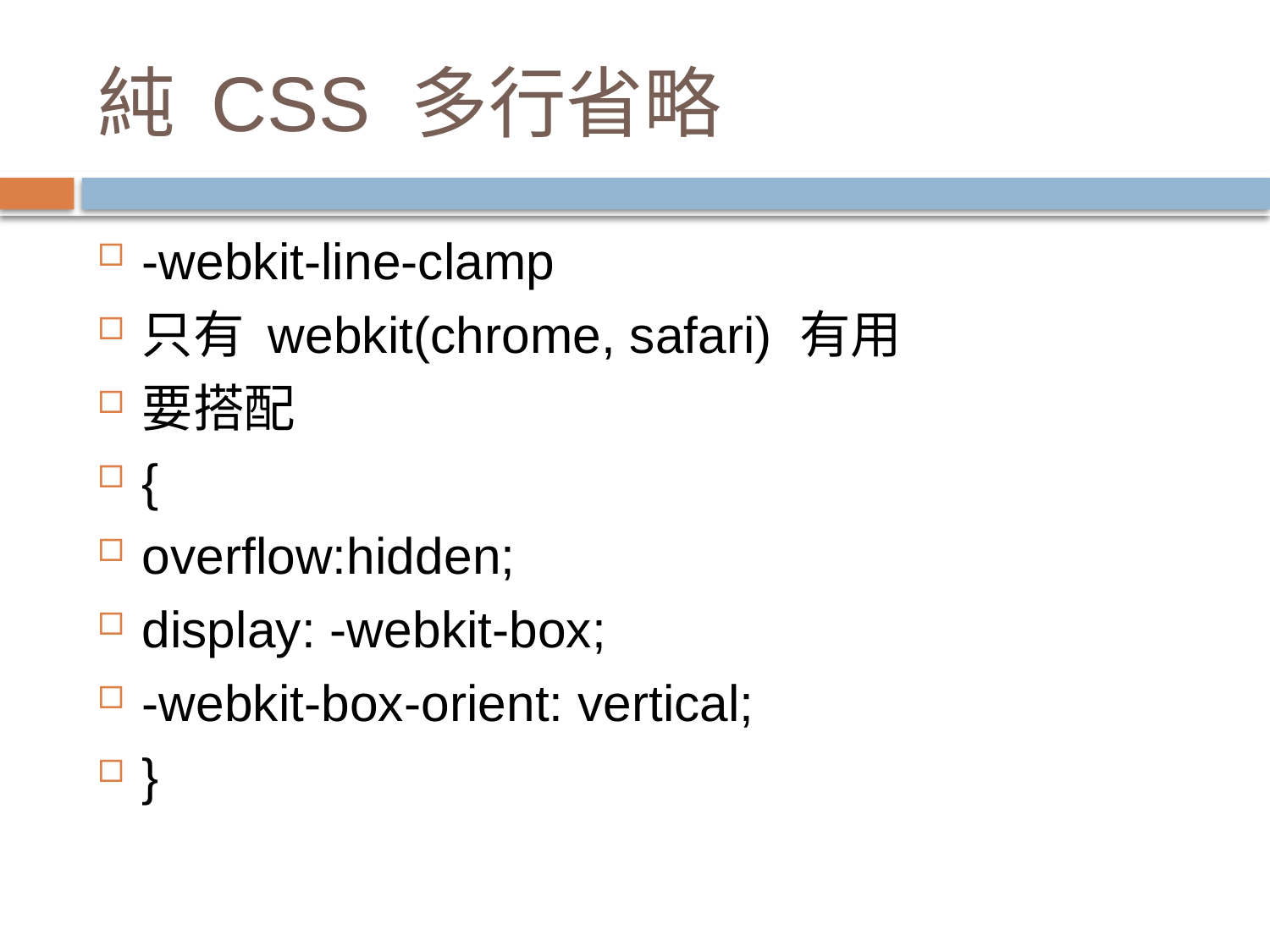

# 純 CSS 多行省略
-webkit-line-clamp
只有 webkit(chrome, safari) 有用
要搭配
{
overflow:hidden;
display: -webkit-box;
-webkit-box-orient: vertical;
}